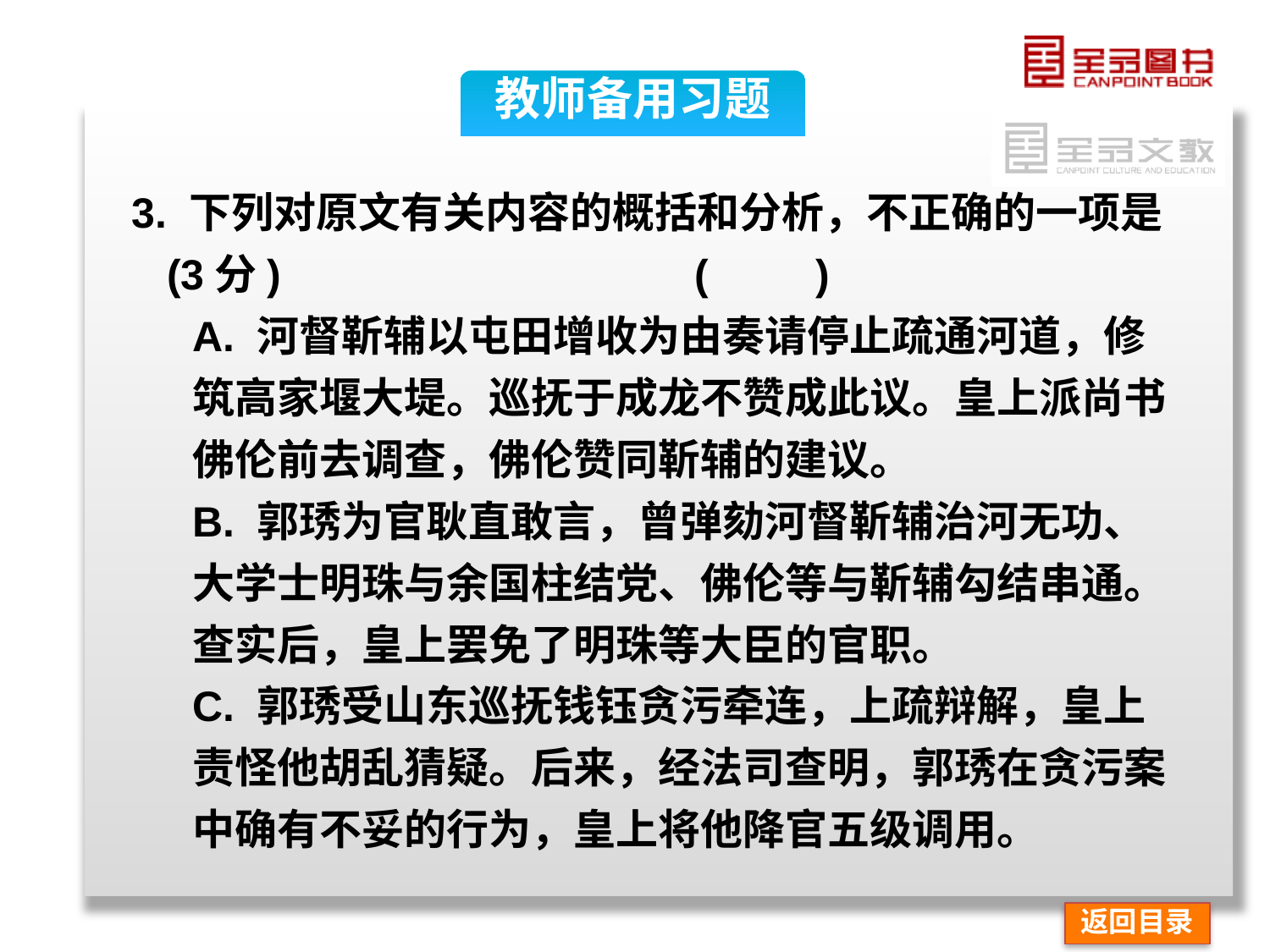

教师备用习题
3. 下列对原文有关内容的概括和分析，不正确的一项是
   (3分)                                   (　　)
A. 河督靳辅以屯田增收为由奏请停止疏通河道，修
筑高家堰大堤。巡抚于成龙不赞成此议。皇上派尚书
佛伦前去调查，佛伦赞同靳辅的建议。
B. 郭琇为官耿直敢言，曾弹劾河督靳辅治河无功、
大学士明珠与余国柱结党、佛伦等与靳辅勾结串通。
查实后，皇上罢免了明珠等大臣的官职。
C. 郭琇受山东巡抚钱钰贪污牵连，上疏辩解，皇上
责怪他胡乱猜疑。后来，经法司查明，郭琇在贪污案
中确有不妥的行为，皇上将他降官五级调用。
返回目录